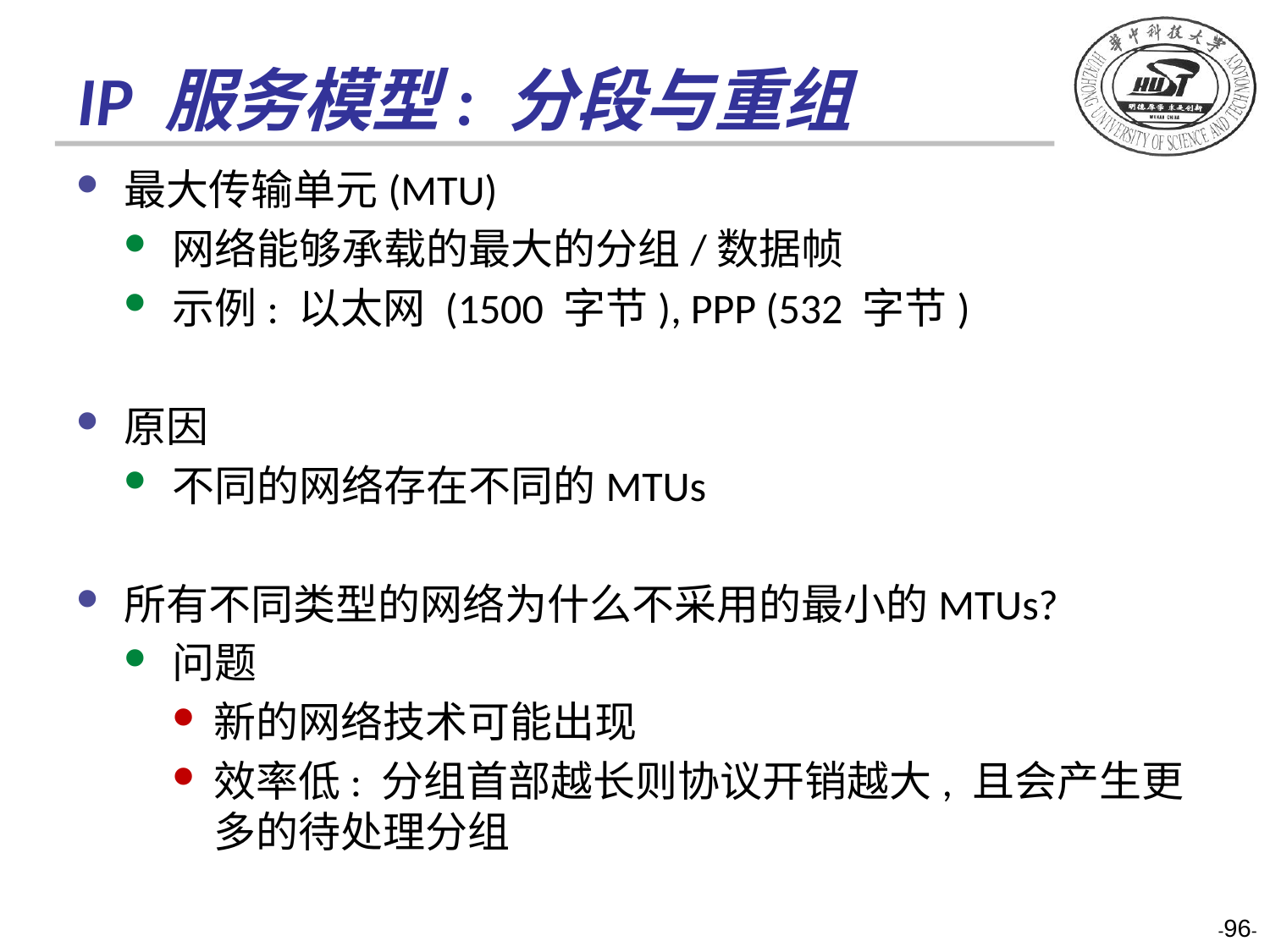

# IP 服务模型: 分段与重组
最大传输单元(MTU)
网络能够承载的最大的分组/数据帧
示例: 以太网 (1500 字节), PPP (532 字节)

原因
不同的网络存在不同的MTUs

所有不同类型的网络为什么不采用的最小的MTUs?
问题
新的网络技术可能出现
效率低: 分组首部越长则协议开销越大, 且会产生更多的待处理分组
-96-